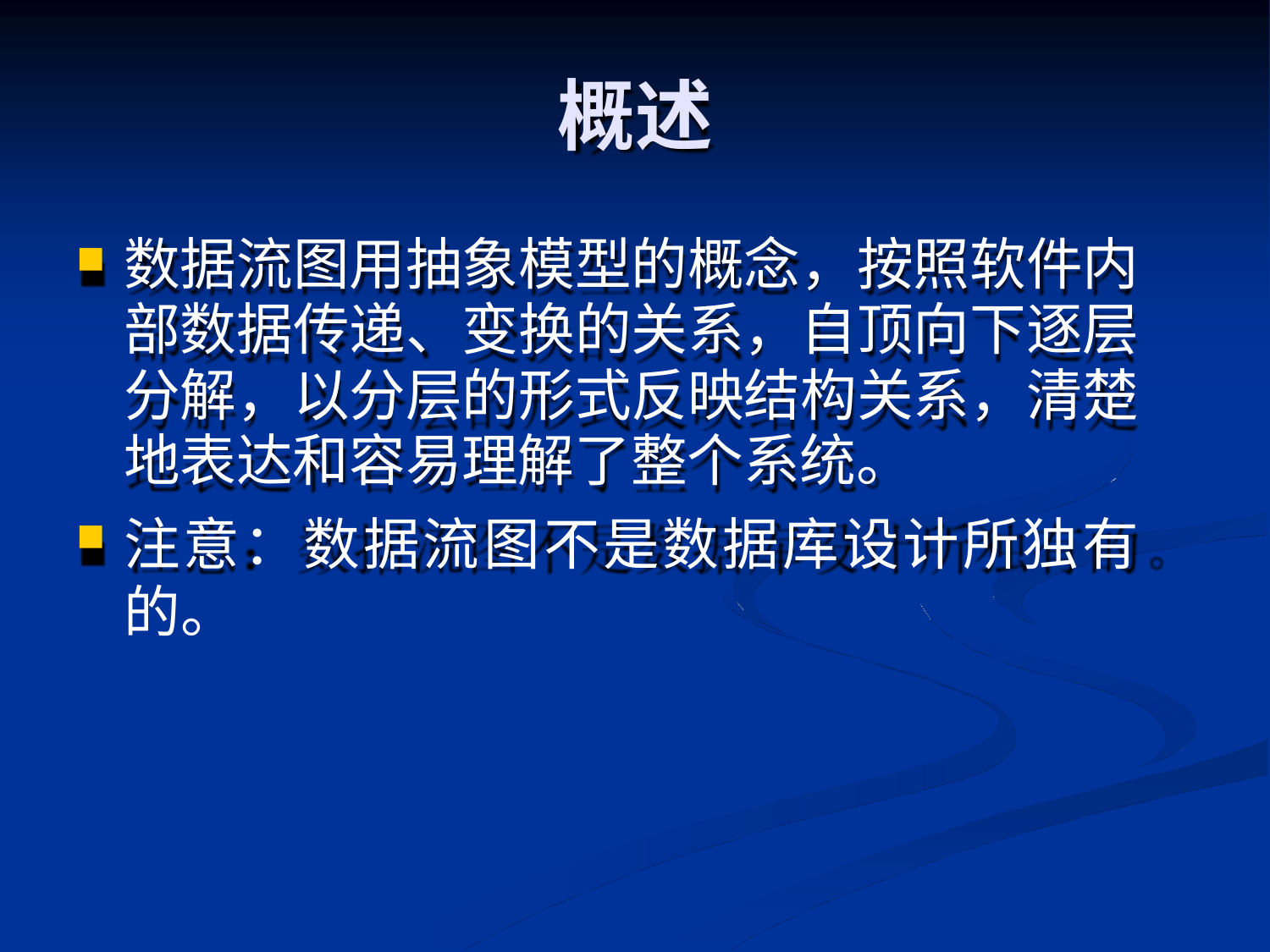

# 概述

数据流图用抽象模型的概念，按照软件内 部数据传递、变换的关系，自顶向下逐层 分解，以分层的形式反映结构关系，清楚 地表达和容易理解了整个系统。
注意：数据流图不是数据库设计所独有的。